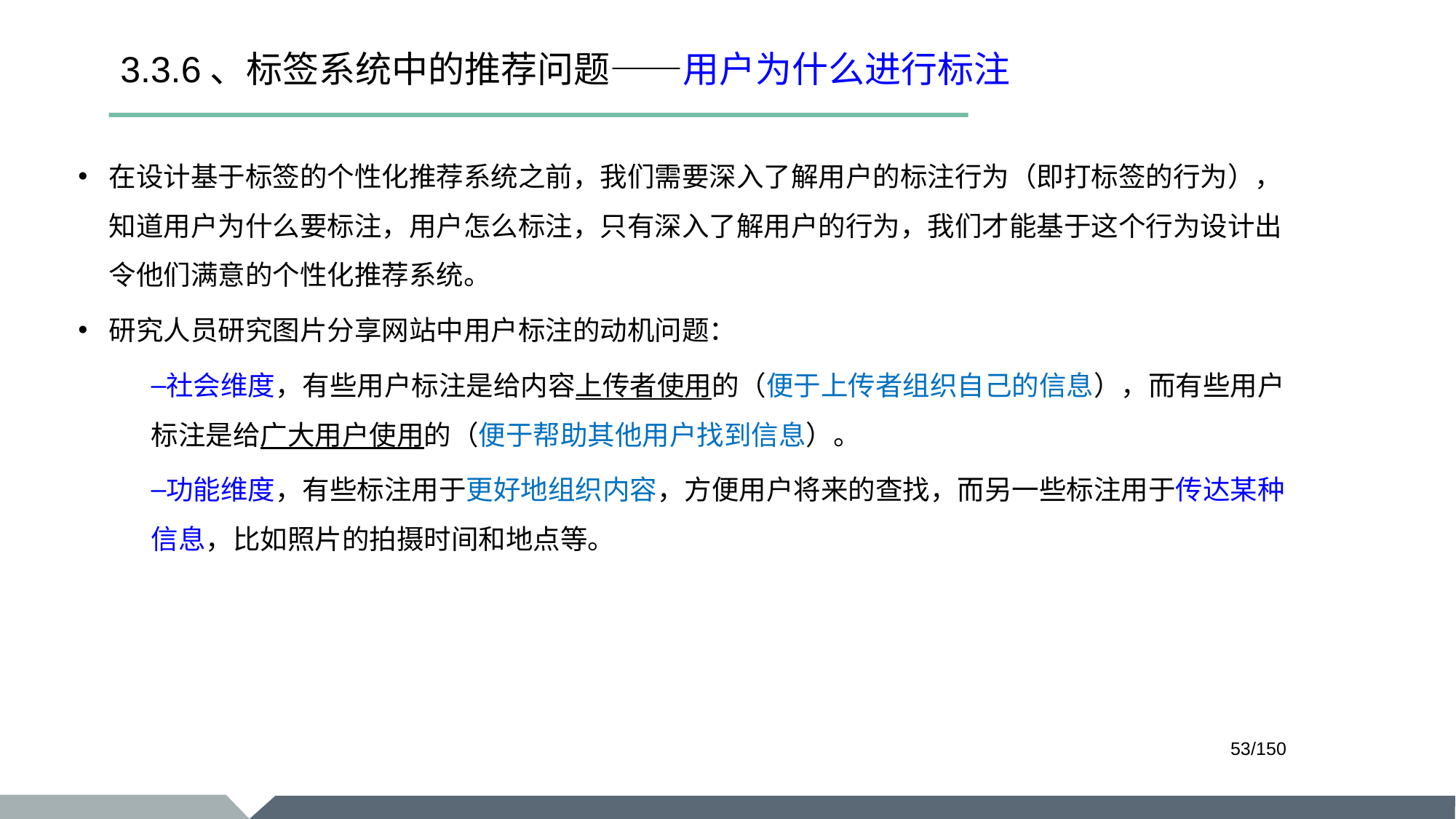

# 3.3.6、标签系统中的推荐问题——用户为什么进行标注
在设计基于标签的个性化推荐系统之前，我们需要深入了解用户的标注行为（即打标签的行为），知道用户为什么要标注，用户怎么标注，只有深入了解用户的行为，我们才能基于这个行为设计出令他们满意的个性化推荐系统。
研究人员研究图片分享网站中用户标注的动机问题：
社会维度，有些用户标注是给内容上传者使用的（便于上传者组织自己的信息），而有些用户标注是给广大用户使用的（便于帮助其他用户找到信息）。
功能维度，有些标注用于更好地组织内容，方便用户将来的查找，而另一些标注用于传达某种信息，比如照片的拍摄时间和地点等。

53/150